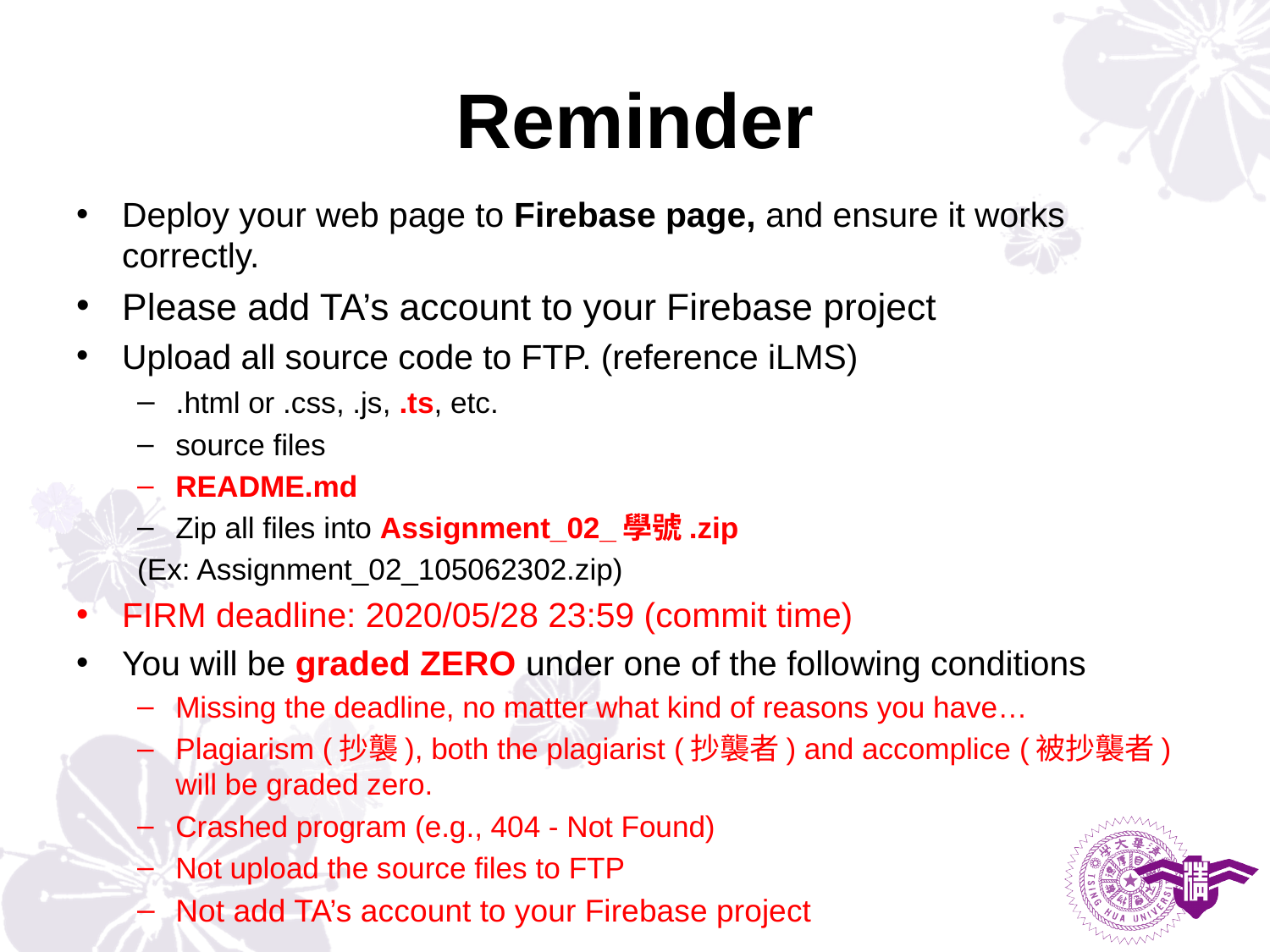

# Reminder
Deploy your web page to Firebase page, and ensure it works correctly.
Please add TA’s account to your Firebase project
Upload all source code to FTP. (reference iLMS)
.html or .css, .js, .ts, etc.
source files
README.md
Zip all files into Assignment_02_學號.zip
	(Ex: Assignment_02_105062302.zip)
FIRM deadline: 2020/05/28 23:59 (commit time)
You will be graded ZERO under one of the following conditions
Missing the deadline, no matter what kind of reasons you have…
Plagiarism (抄襲), both the plagiarist (抄襲者) and accomplice (被抄襲者) will be graded zero.
Crashed program (e.g., 404 - Not Found)
Not upload the source files to FTP
Not add TA’s account to your Firebase project